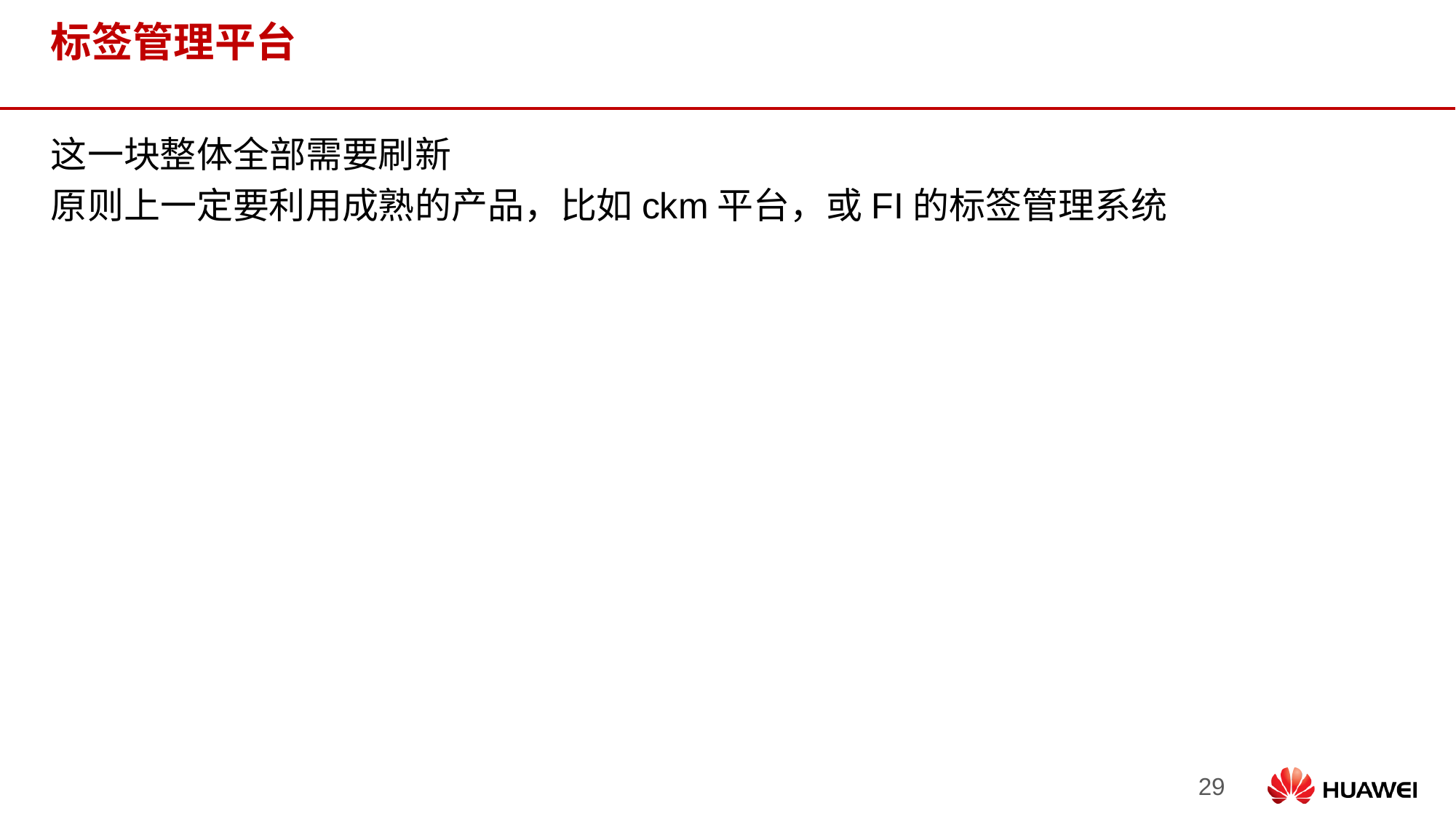

# 标签管理平台
这一块整体全部需要刷新
原则上一定要利用成熟的产品，比如ckm平台，或FI的标签管理系统